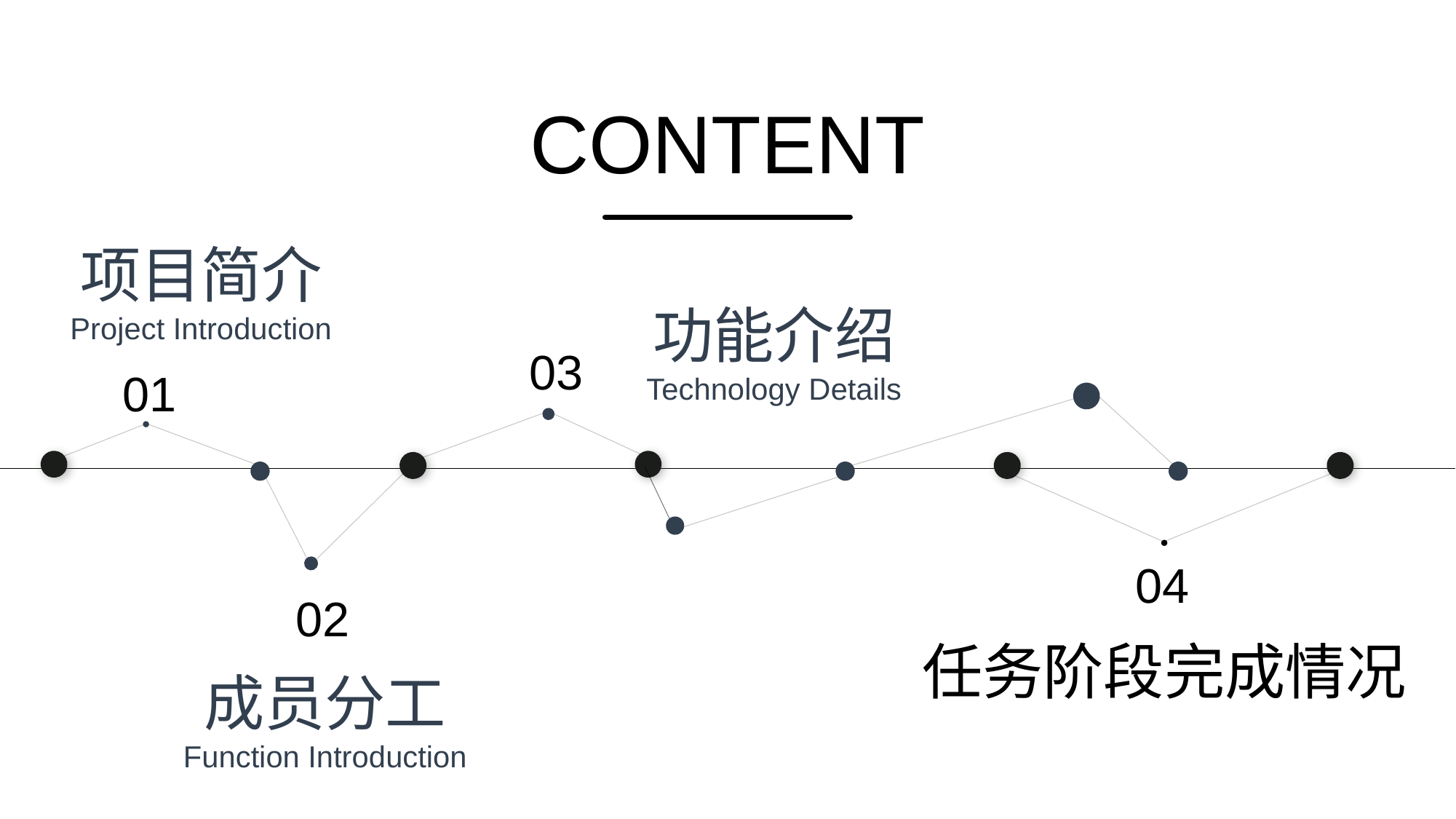

CONTENT
项目简介
Project Introduction
功能介绍
Technology Details
03
01

04

02
任务阶段完成情况

成员分工
Function Introduction